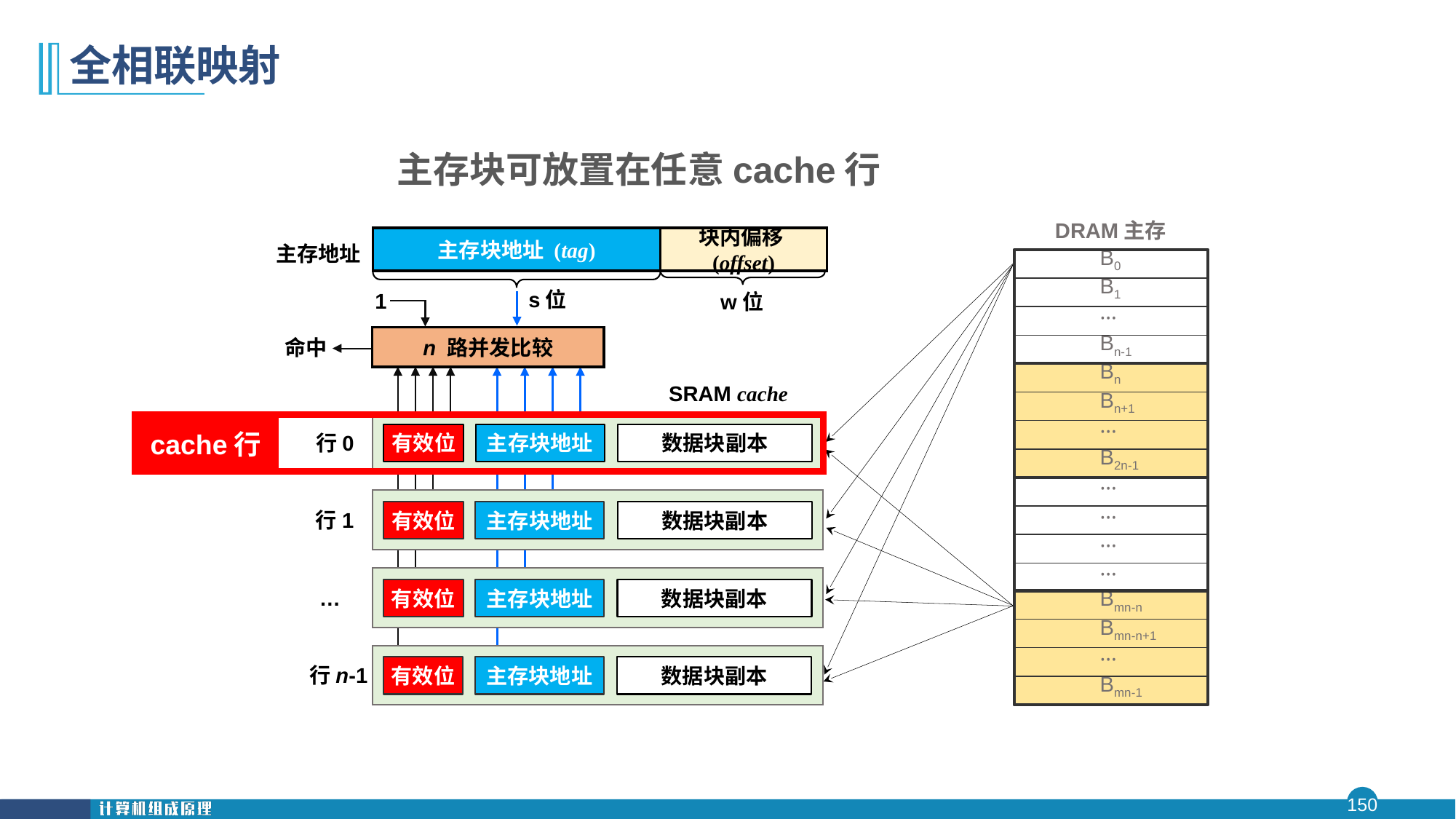

# 全相联映射
主存块可放置在任意cache行
DRAM主存
B0

B1
⸱⸱⸱
Bn-1
Bn

Bn+1
⸱⸱⸱
B2n-1
⸱⸱⸱

⸱⸱⸱
⸱⸱⸱
⸱⸱⸱
Bmn-n

Bmn-n+1
⸱⸱⸱
Bmn-1

主存块地址 (tag)
块内偏移(offset)
s位
w位
主存地址

1
n 路并发比较
命中
SRAM cache

cache行
行0
行1
…
行n-1
有效位
有效位
有效位
有效位
主存块地址
主存块地址
主存块地址
主存块地址
数据块副本

数据块副本
数据块副本
数据块副本